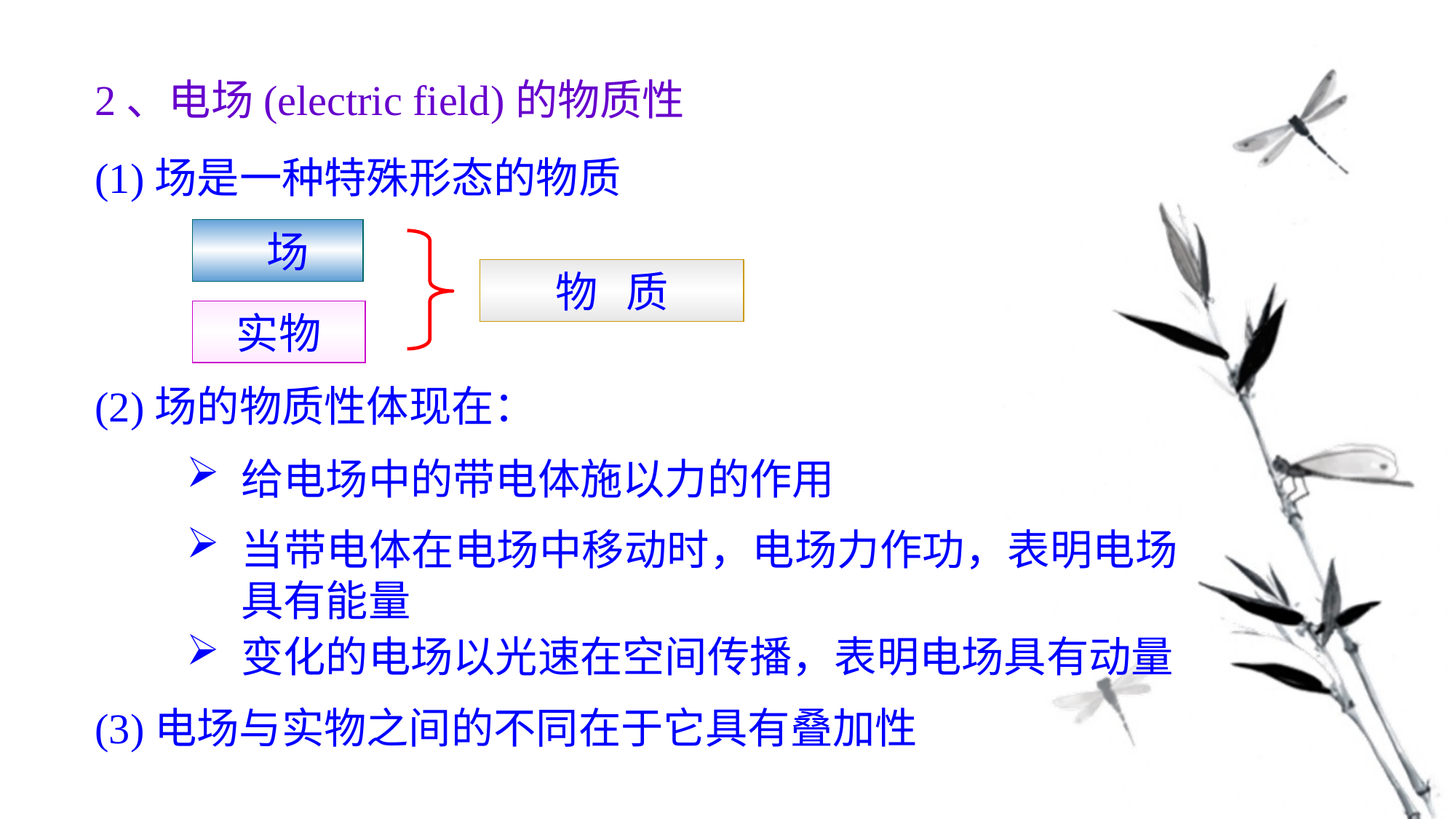

2、电场(electric field)的物质性
(1)场是一种特殊形态的物质
 场

物   质
实物
(2)场的物质性体现在：
给电场中的带电体施以力的作用
当带电体在电场中移动时，电场力作功，表明电场具有能量
变化的电场以光速在空间传播，表明电场具有动量
(3)电场与实物之间的不同在于它具有叠加性